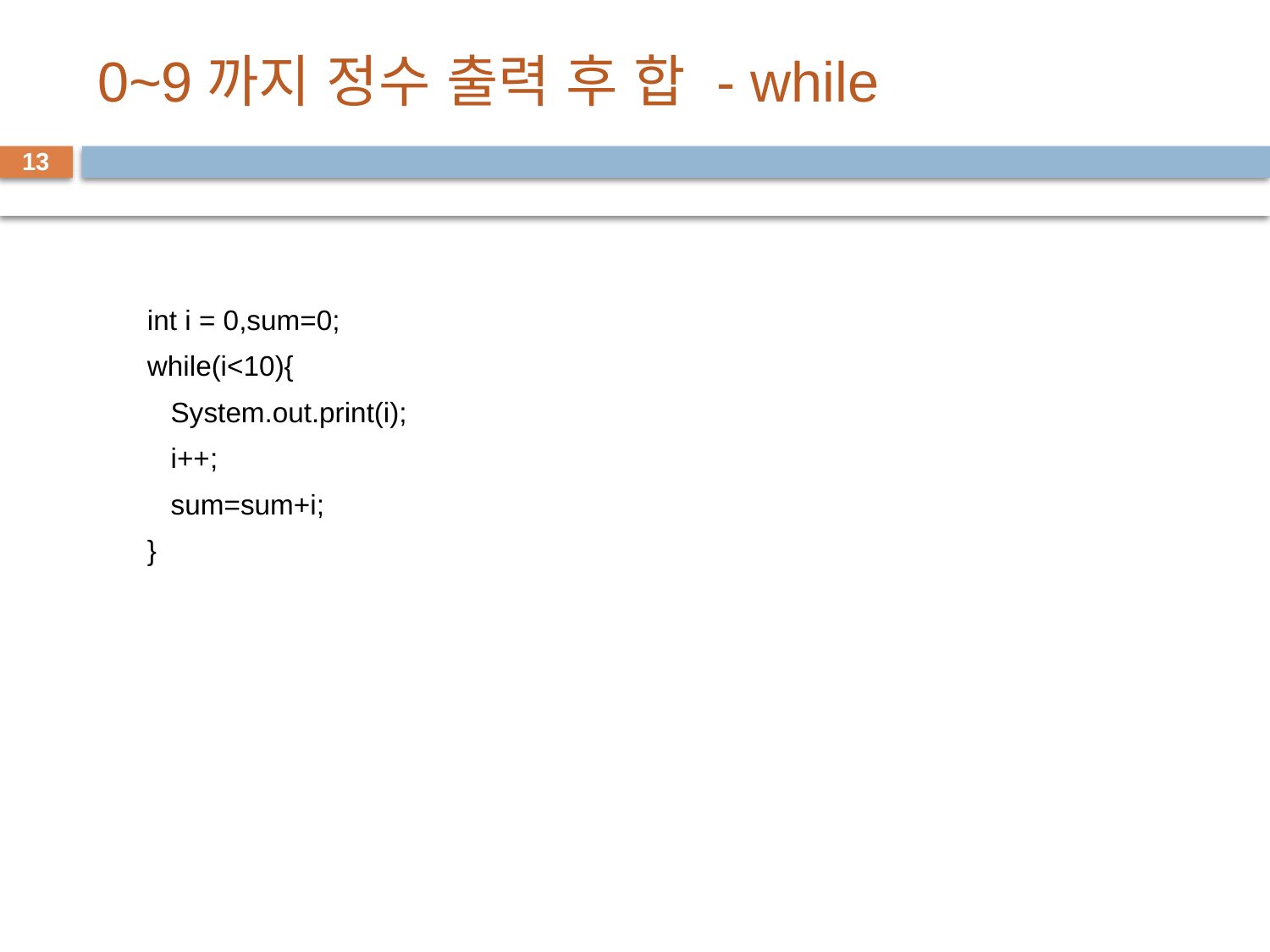

# 0~9까지 정수 출력 후 합 - while
13
int i = 0,sum=0;
while(i<10){
   System.out.print(i);
   i++;
   sum=sum+i;
}